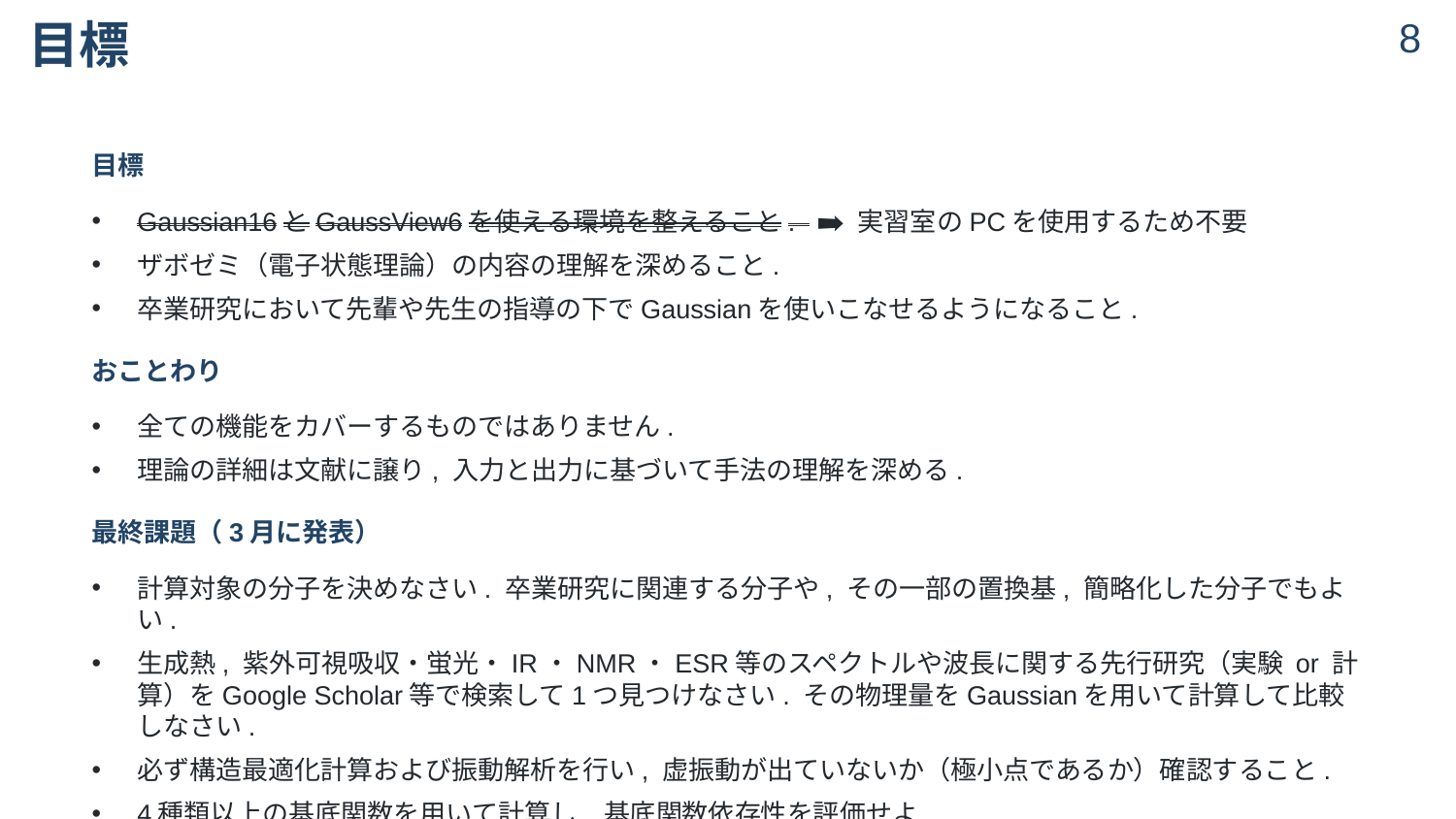

# 目標
8
8
目標
Gaussian16とGaussView6を使える環境を整えること.   ➡ 実習室のPCを使用するため不要
ザボゼミ（電子状態理論）の内容の理解を深めること.
卒業研究において先輩や先生の指導の下でGaussianを使いこなせるようになること.
おことわり
全ての機能をカバーするものではありません.
理論の詳細は文献に譲り, 入力と出力に基づいて手法の理解を深める.
最終課題（3月に発表）
計算対象の分子を決めなさい. 卒業研究に関連する分子や, その一部の置換基, 簡略化した分子でもよい.
生成熱, 紫外可視吸収・蛍光・IR・NMR・ESR等のスペクトルや波長に関する先行研究（実験 or 計算）をGoogle Scholar等で検索して1つ見つけなさい. その物理量をGaussianを用いて計算して比較しなさい.
必ず構造最適化計算および振動解析を行い, 虚振動が出ていないか（極小点であるか）確認すること.
4種類以上の基底関数を用いて計算し, 基底関数依存性を評価せよ.

© 2024 Shuhei Ohno